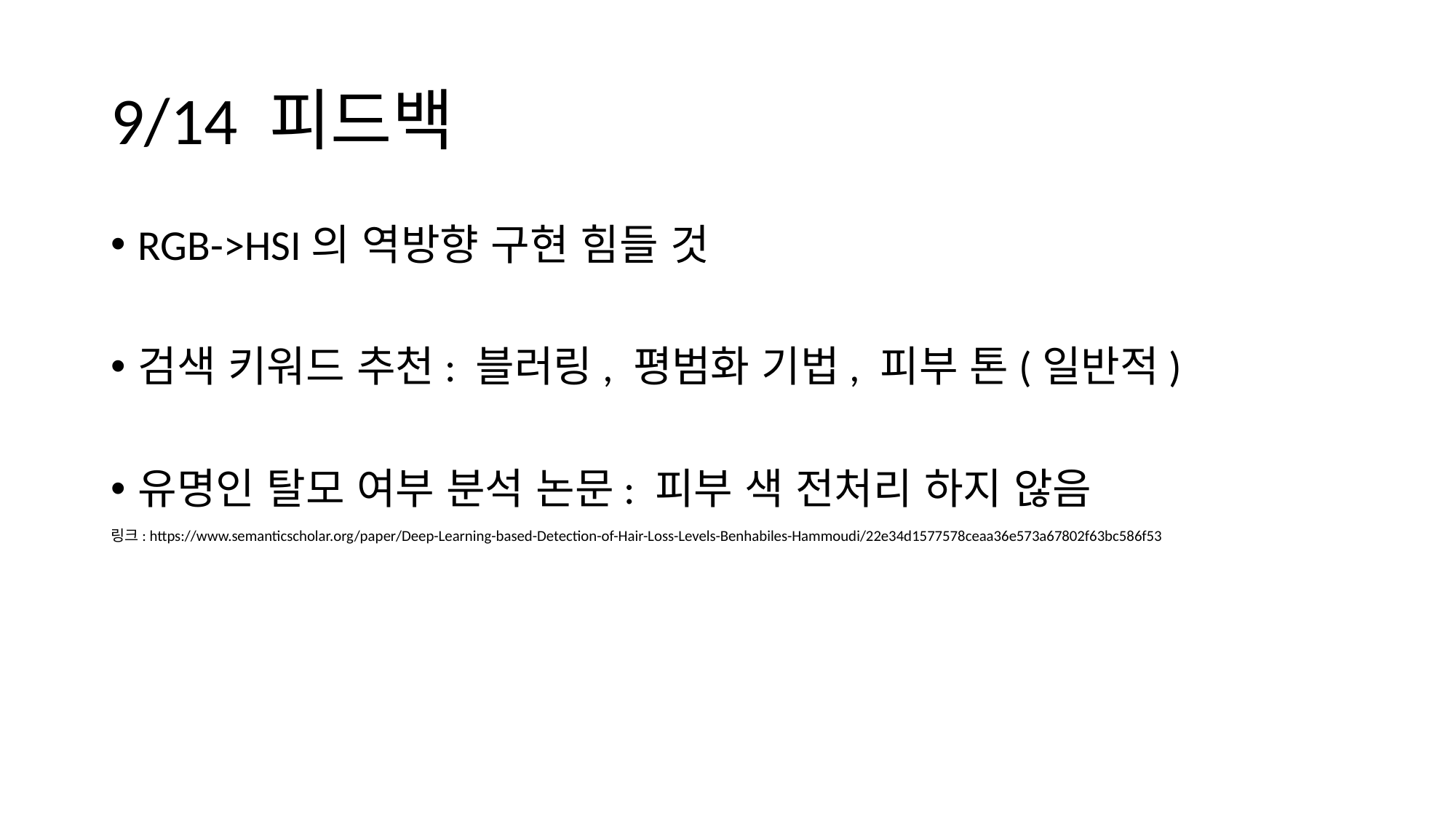

# 9/14 피드백
RGB->HSI의 역방향 구현 힘들 것

검색 키워드 추천: 블러링, 평범화 기법, 피부 톤(일반적)

유명인 탈모 여부 분석 논문: 피부 색 전처리 하지 않음
링크: https://www.semanticscholar.org/paper/Deep-Learning-based-Detection-of-Hair-Loss-Levels-Benhabiles-Hammoudi/22e34d1577578ceaa36e573a67802f63bc586f53